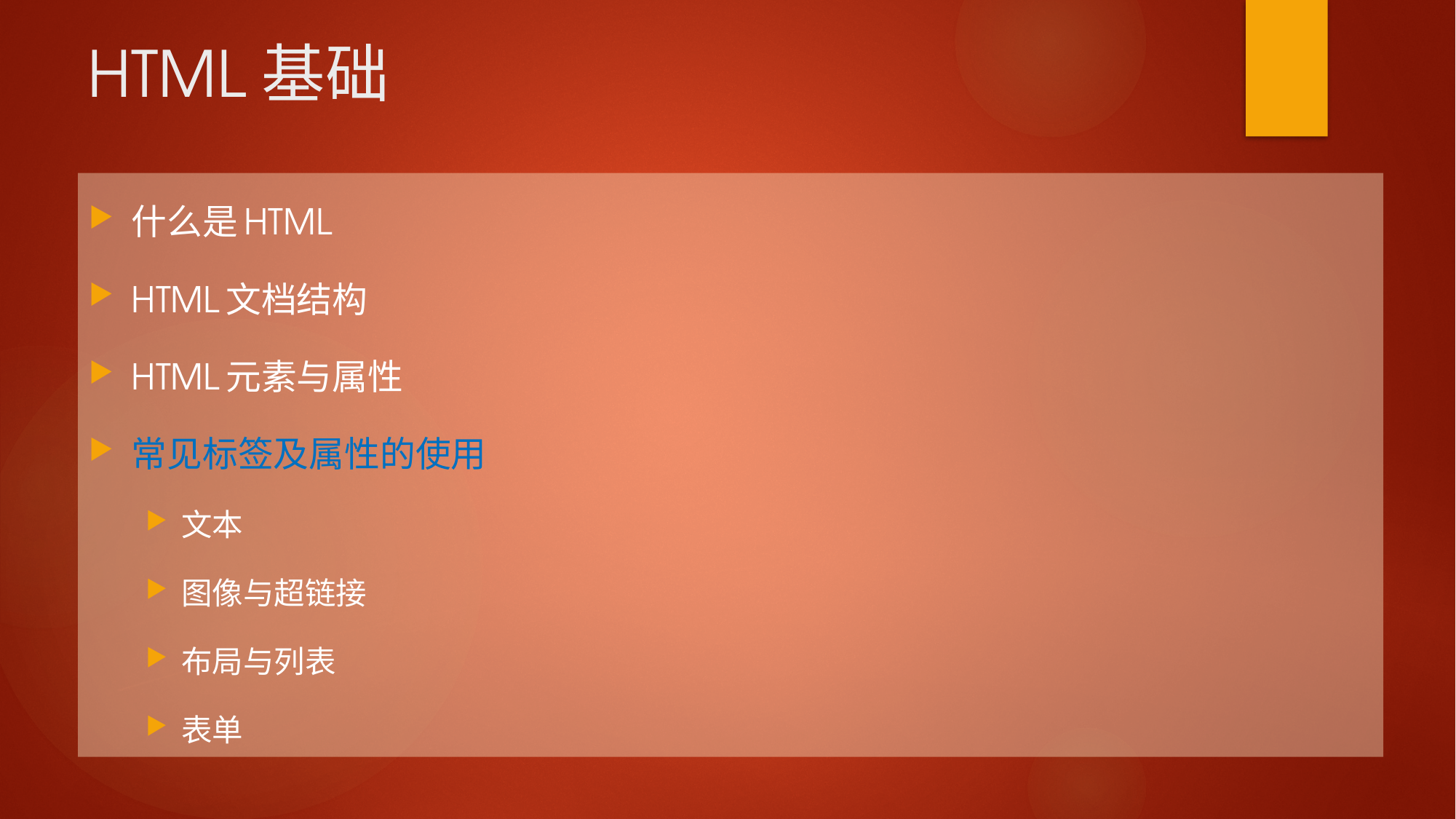

# HTML基础
什么是HTML
HTML文档结构
HTML元素与属性
常见标签及属性的使用
文本
图像与超链接
布局与列表
表单